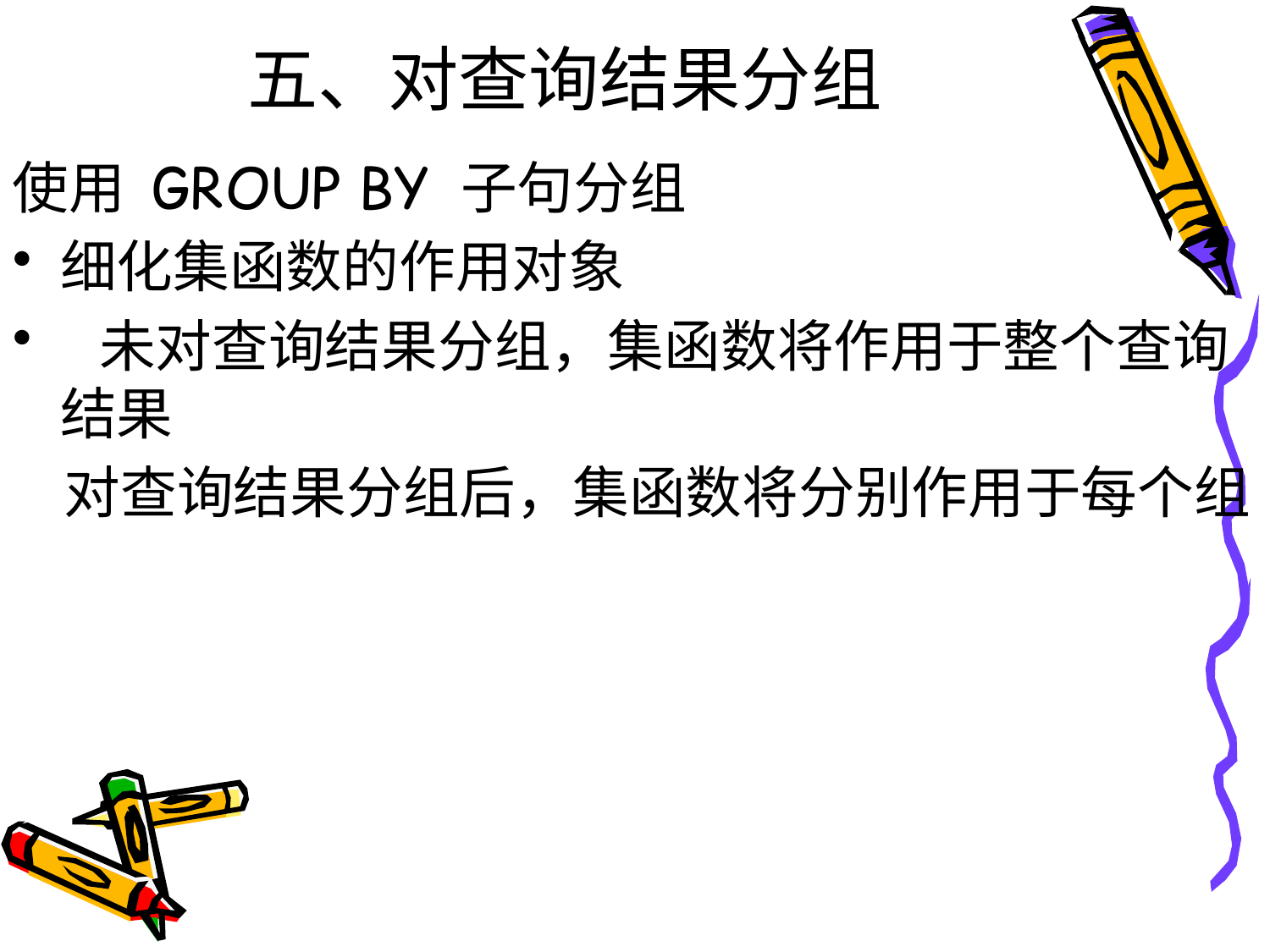

# 五、对查询结果分组
使用 GROUP BY 子句分组
细化集函数的作用对象
  未对查询结果分组，集函数将作用于整个查询结果
   对查询结果分组后，集函数将分别作用于每个组